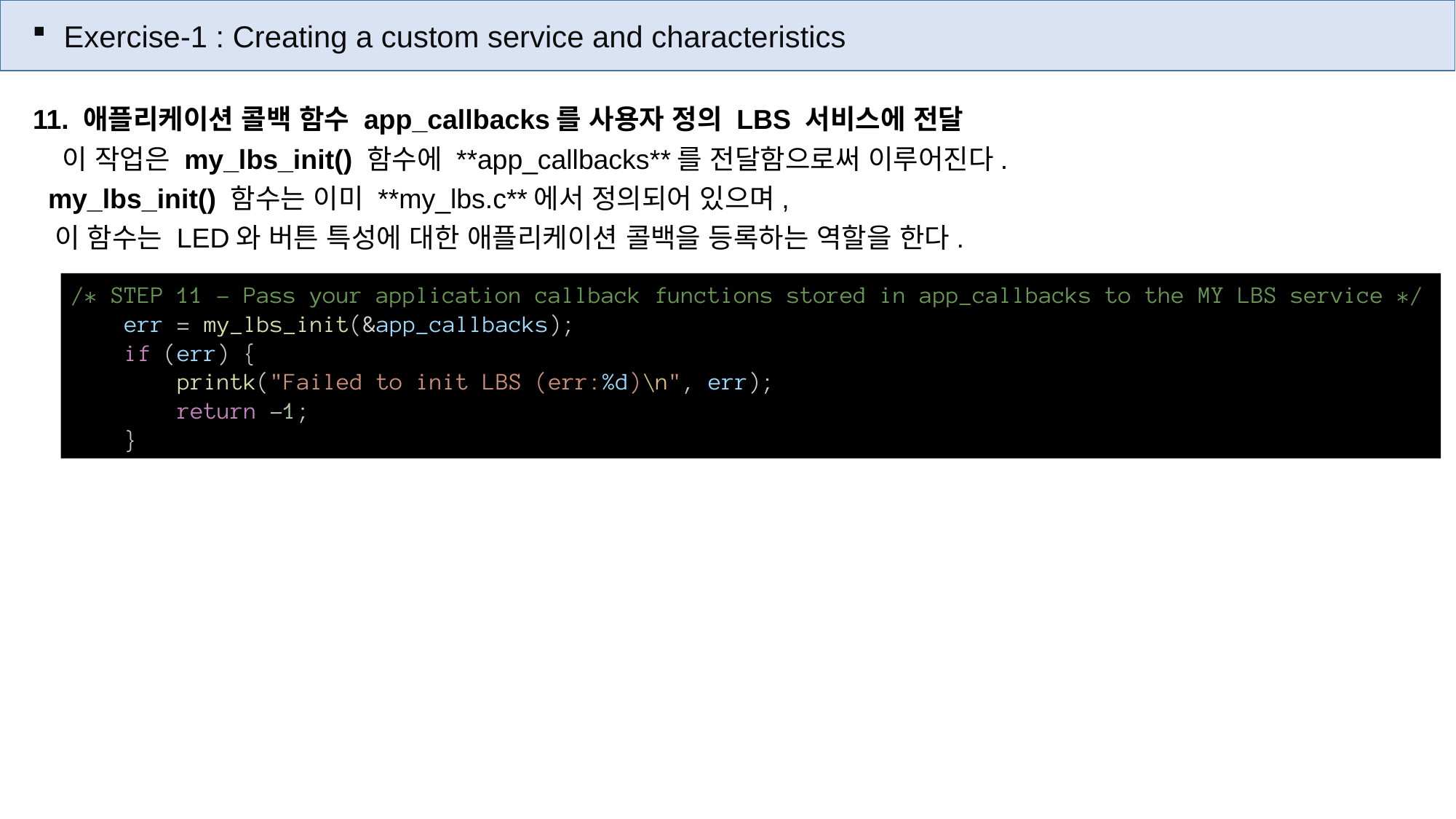

Exercise-1 : Creating a custom service and characteristics
11. 애플리케이션 콜백 함수 app_callbacks를 사용자 정의 LBS 서비스에 전달
   이 작업은 my_lbs_init() 함수에 **app_callbacks**를 전달함으로써 이루어진다.
  my_lbs_init() 함수는 이미 **my_lbs.c**에서 정의되어 있으며,
  이 함수는 LED와 버튼 특성에 대한 애플리케이션 콜백을 등록하는 역할을 한다.
/* STEP 11 - Pass your application callback functions stored in app_callbacks to the MY LBS service */
    err = my_lbs_init(&app_callbacks);
    if (err) {
        printk("Failed to init LBS (err:%d)\n", err);
        return -1;
    }